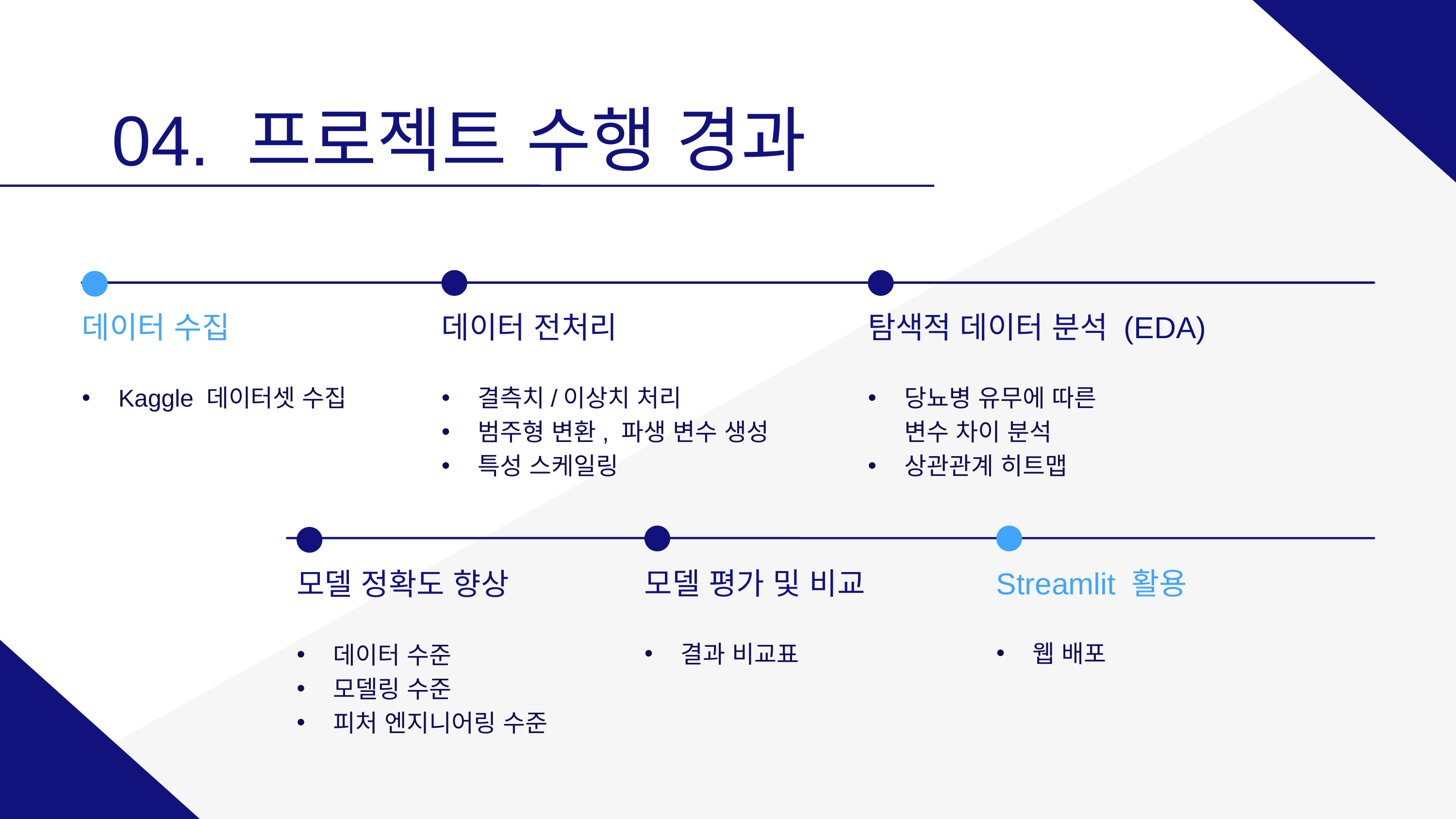

04. 프로젝트 수행 경과

데이터 수집
데이터 전처리
탐색적 데이터 분석 (EDA)
Kaggle 데이터셋 수집
결측치/이상치 처리
범주형 변환, 파생 변수 생성
특성 스케일링
당뇨병 유무에 따른 변수 차이 분석
상관관계 히트맵

모델 평가 및 비교
Streamlit 활용
모델 정확도 향상
웹 배포
결과 비교표
데이터 수준
모델링 수준
피처 엔지니어링 수준